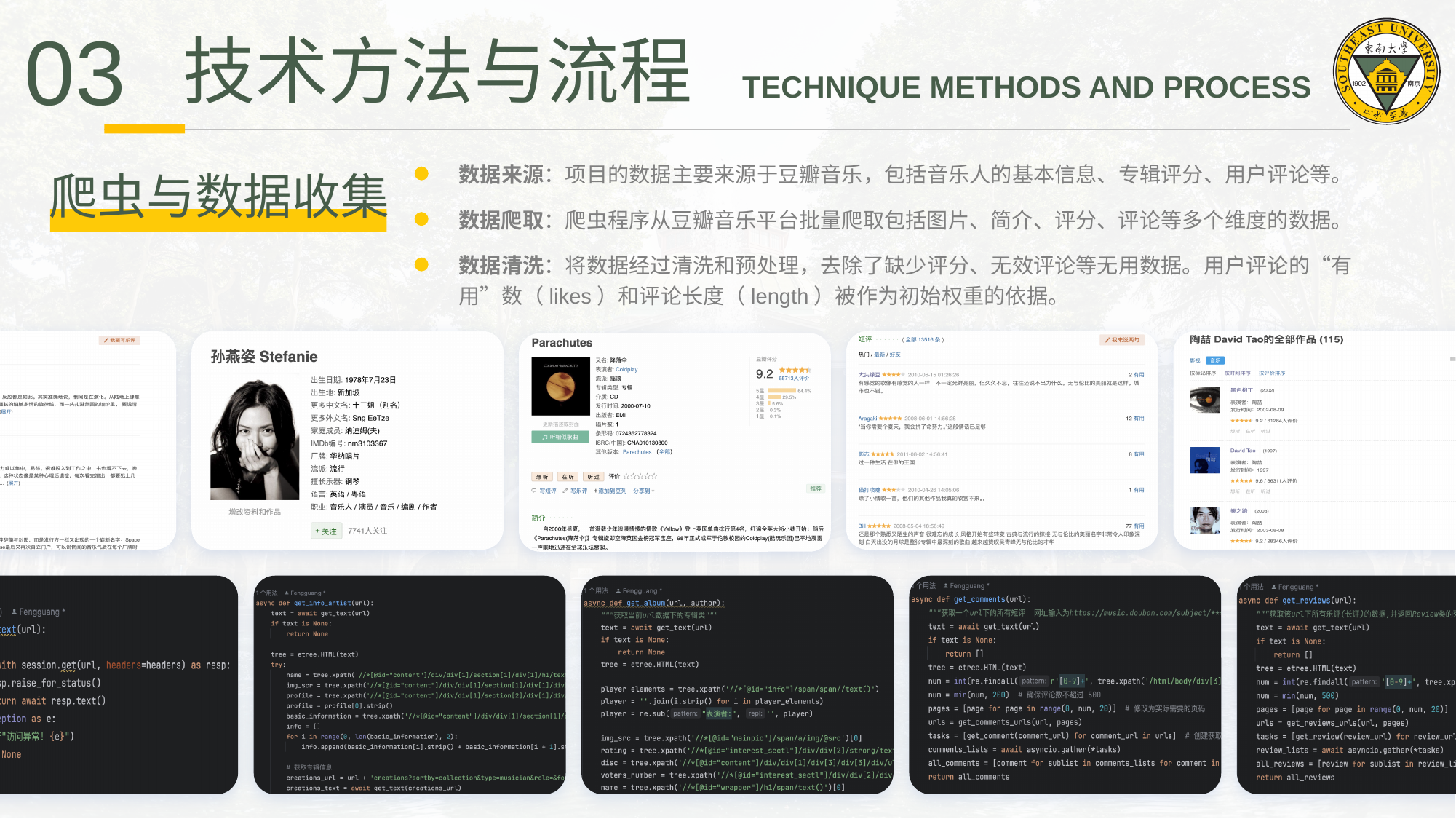

03
 技术方法与流程  TECHNIQUE METHODS AND PROCESS
数据来源：项目的数据主要来源于豆瓣音乐，包括音乐人的基本信息、专辑评分、用户评论等。
爬虫与数据收集

数据爬取：爬虫程序从豆瓣音乐平台批量爬取包括图片、简介、评分、评论等多个维度的数据。

数据清洗：将数据经过清洗和预处理，去除了缺少评分、无效评论等无用数据。用户评论的“有用”数（likes）和评论长度（length）被作为初始权重的依据。